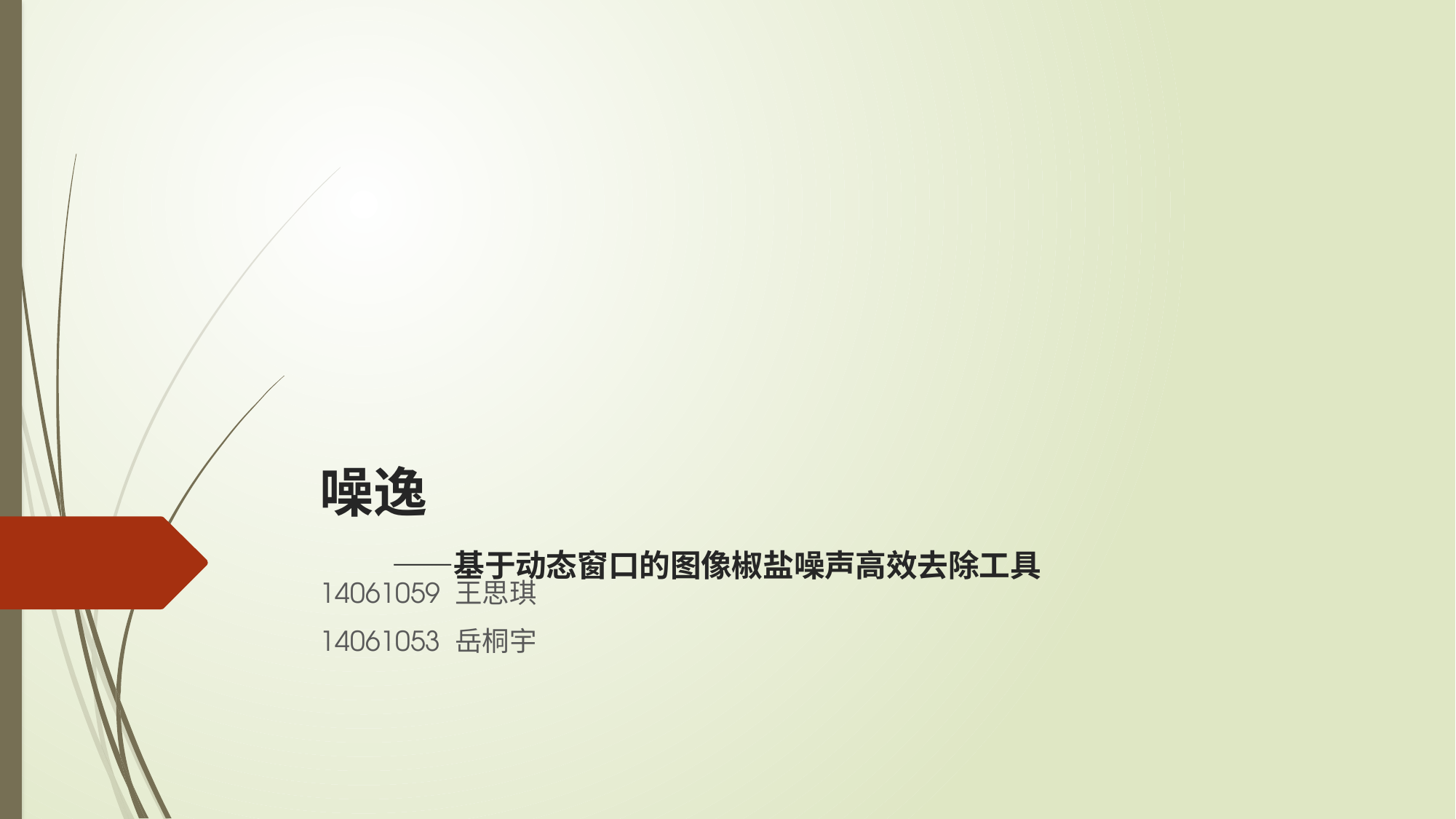

# 噪逸 ——基于动态窗口的图像椒盐噪声高效去除工具
14061059 王思琪
14061053 岳桐宇